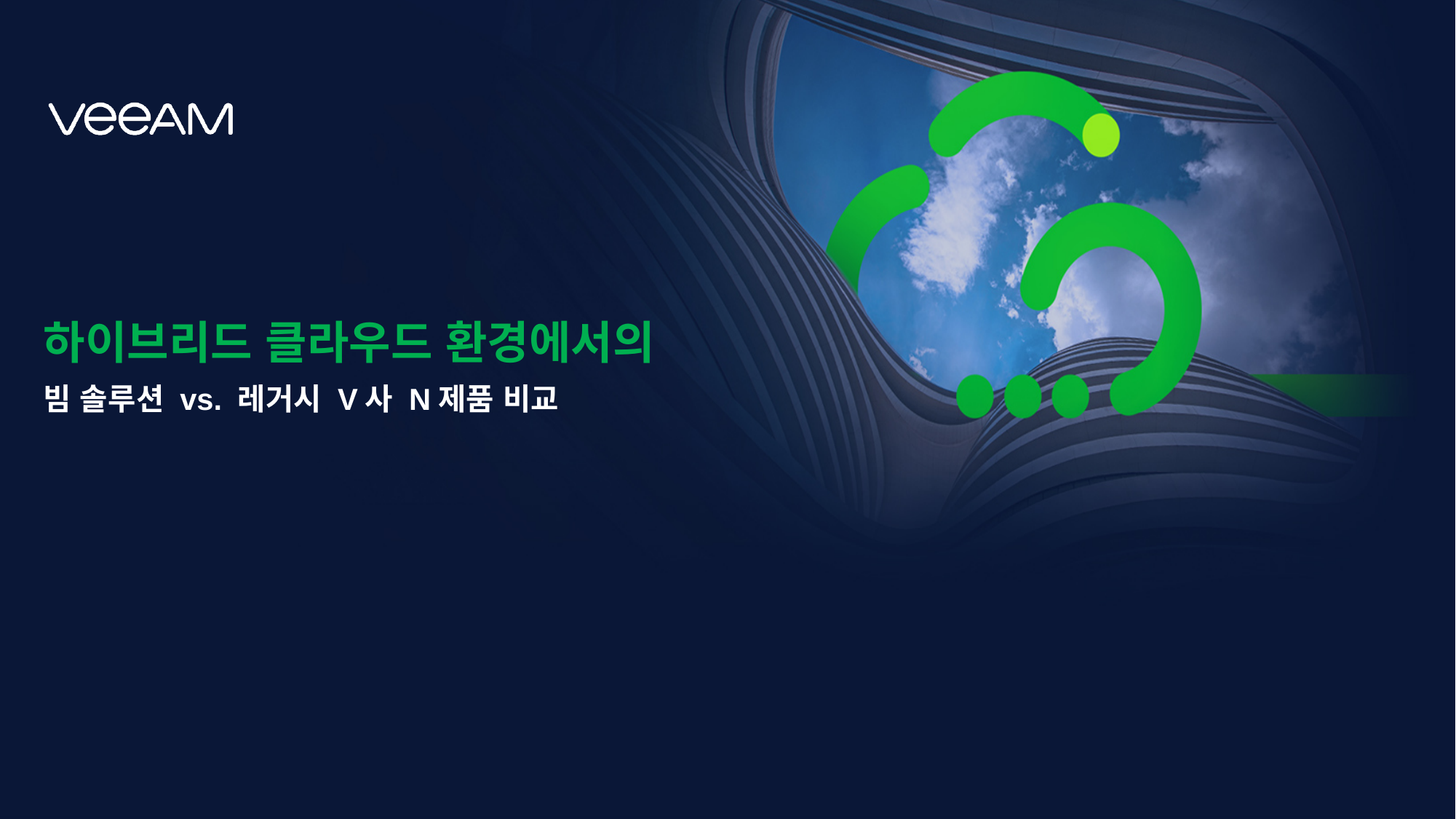

하이브리드 클라우드 환경에서의
빔 솔루션 vs. 레거시 V사 N제품 비교